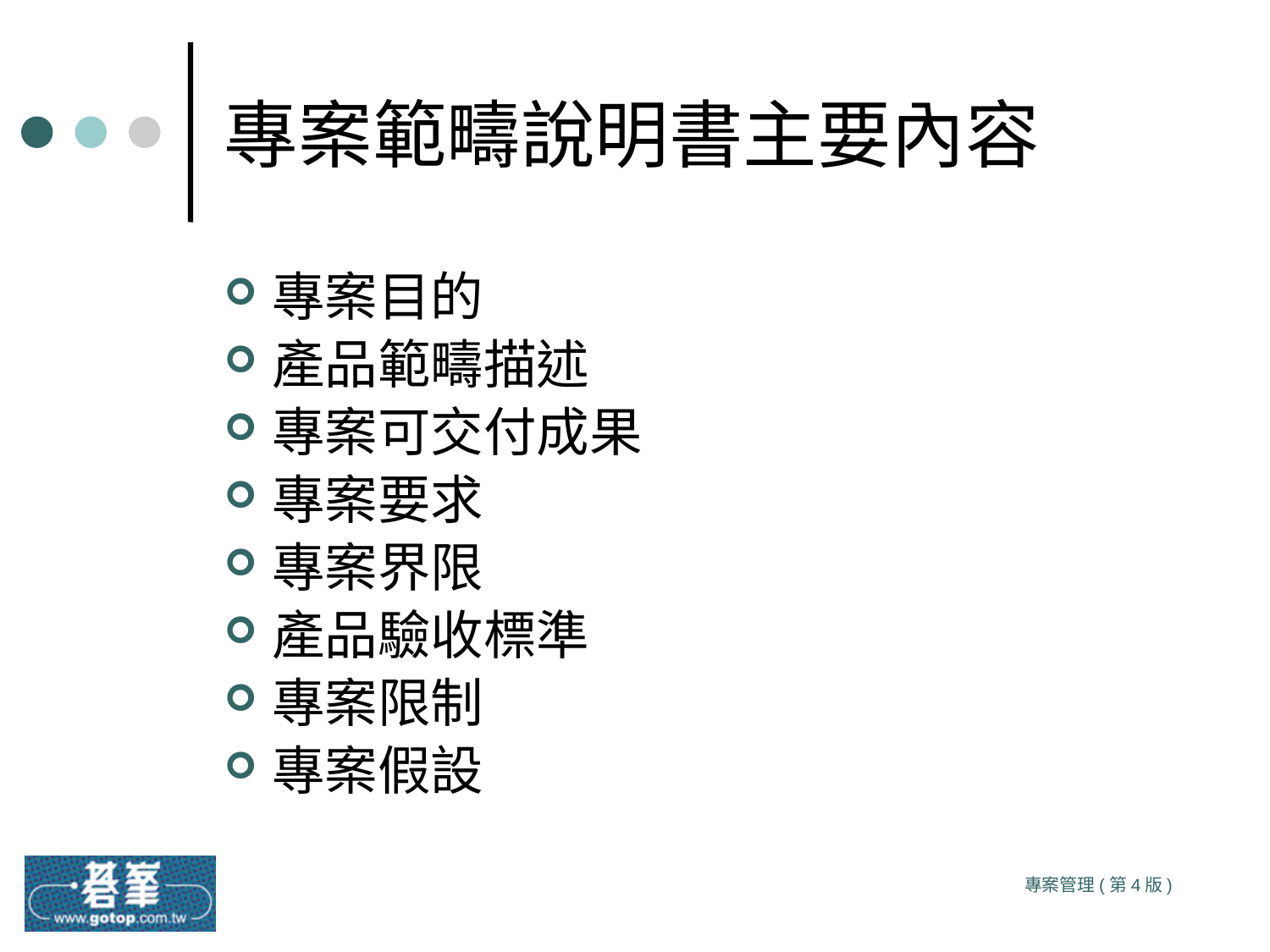

# 專案範疇說明書主要內容
專案目的
產品範疇描述
專案可交付成果
專案要求
專案界限
產品驗收標準
專案限制
專案假設
專案管理(第4版)